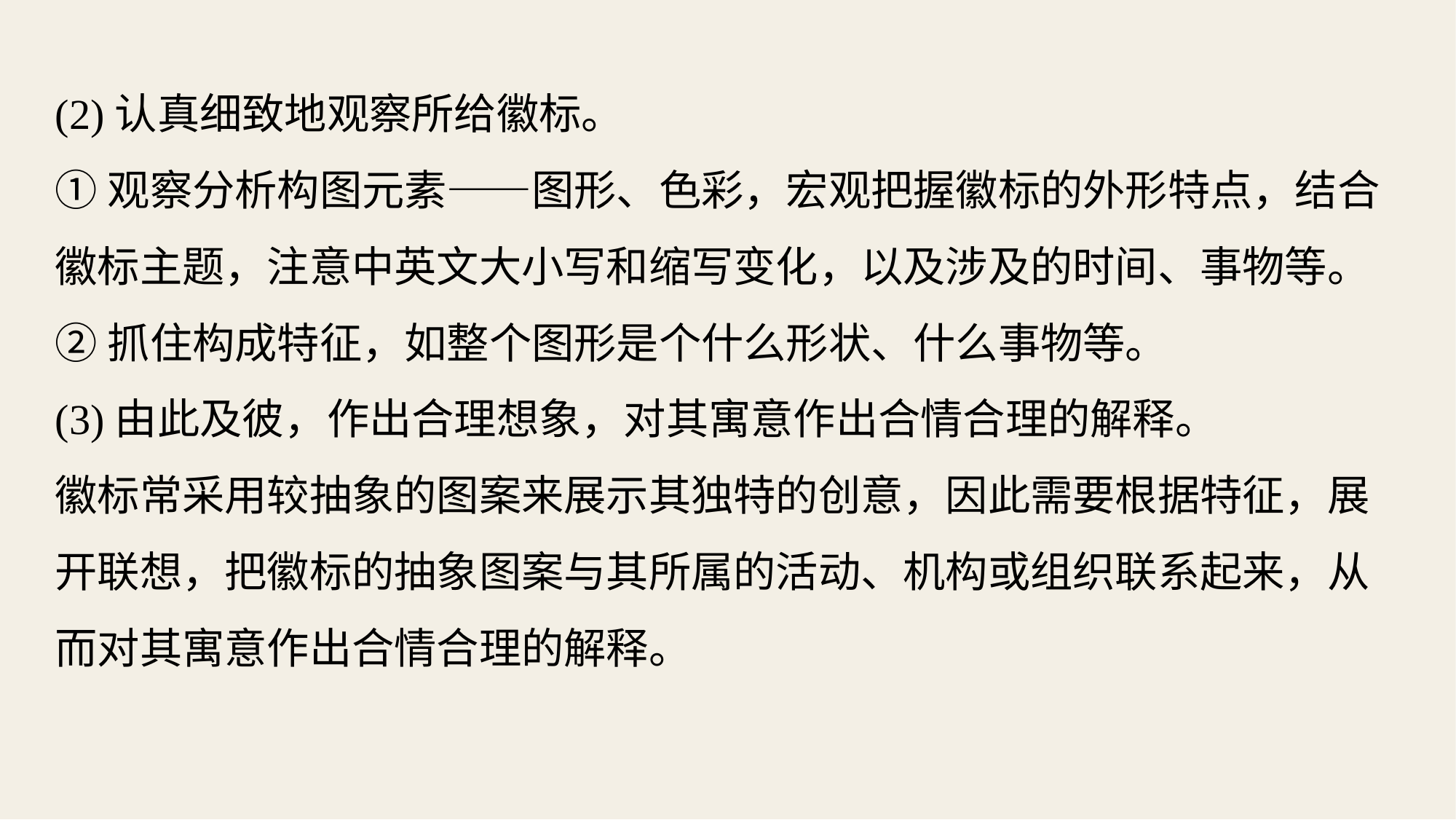

(2)认真细致地观察所给徽标。
①观察分析构图元素——图形、色彩，宏观把握徽标的外形特点，结合徽标主题，注意中英文大小写和缩写变化，以及涉及的时间、事物等。
②抓住构成特征，如整个图形是个什么形状、什么事物等。
(3)由此及彼，作出合理想象，对其寓意作出合情合理的解释。
徽标常采用较抽象的图案来展示其独特的创意，因此需要根据特征，展开联想，把徽标的抽象图案与其所属的活动、机构或组织联系起来，从而对其寓意作出合情合理的解释。